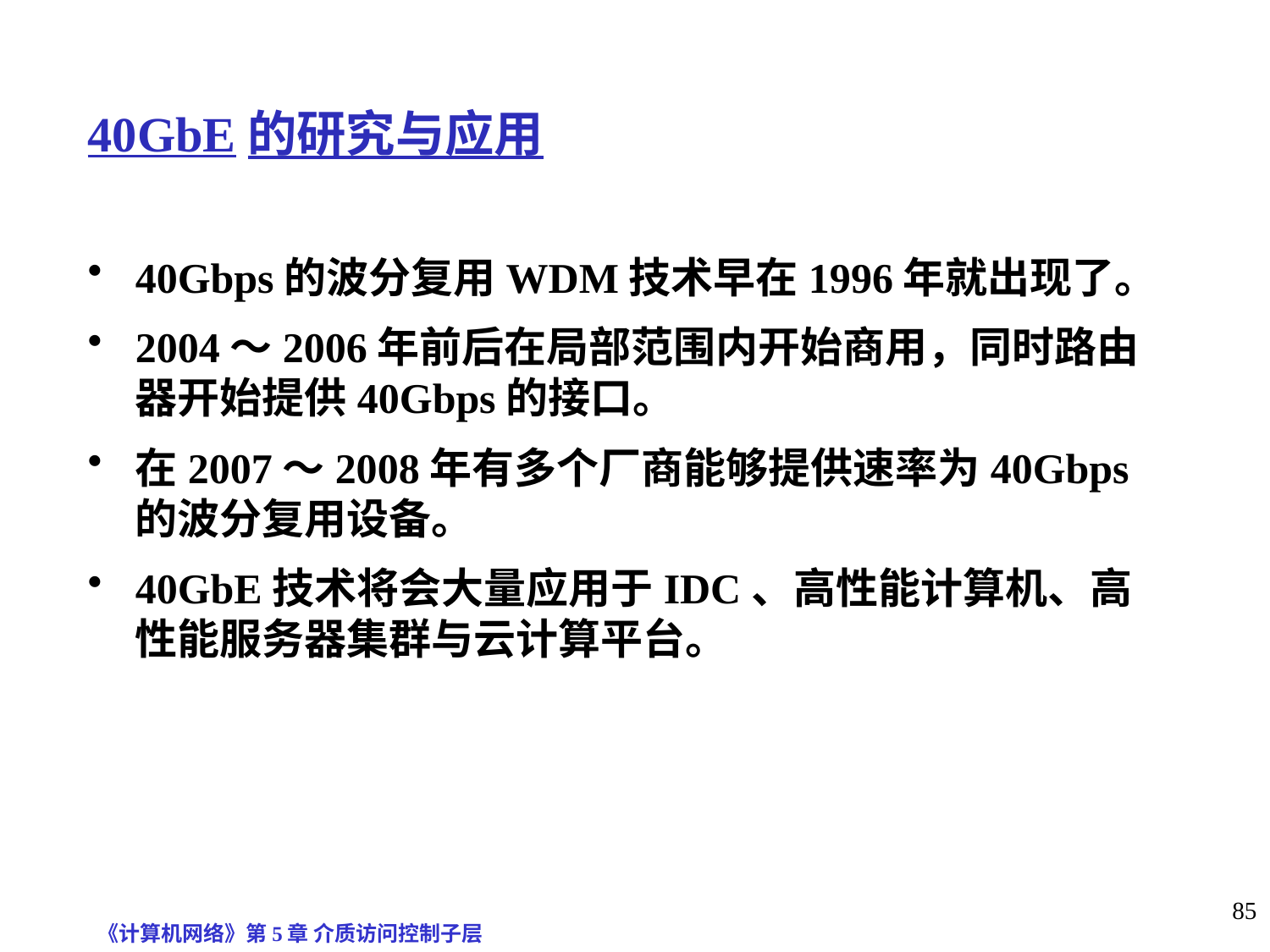

40GbE的研究与应用

40Gbps的波分复用WDM技术早在1996年就出现了。
2004～2006年前后在局部范围内开始商用，同时路由器开始提供40Gbps的接口。
在2007～2008年有多个厂商能够提供速率为40Gbps 的波分复用设备。
40GbE技术将会大量应用于IDC、高性能计算机、高性能服务器集群与云计算平台。

《计算机网络》第5章 介质访问控制子层
85